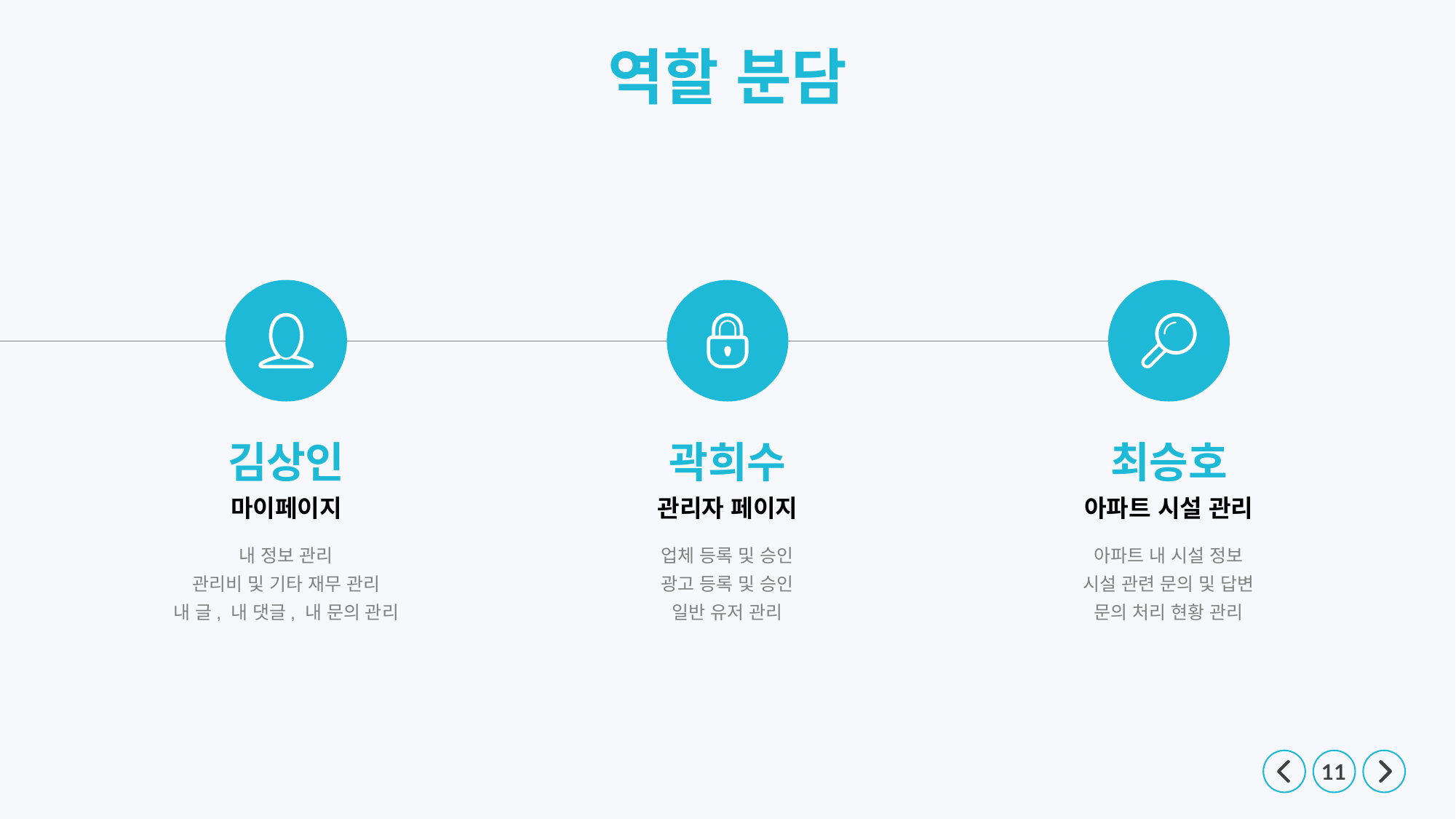

역할 분담

김상인
곽희수
최승호
마이페이지
관리자 페이지
아파트 시설 관리
내 정보 관리
관리비 및 기타 재무 관리
내 글, 내 댓글, 내 문의 관리
업체 등록 및 승인
광고 등록 및 승인
일반 유저 관리
아파트 내 시설 정보
시설 관련 문의 및 답변
문의 처리 현황 관리